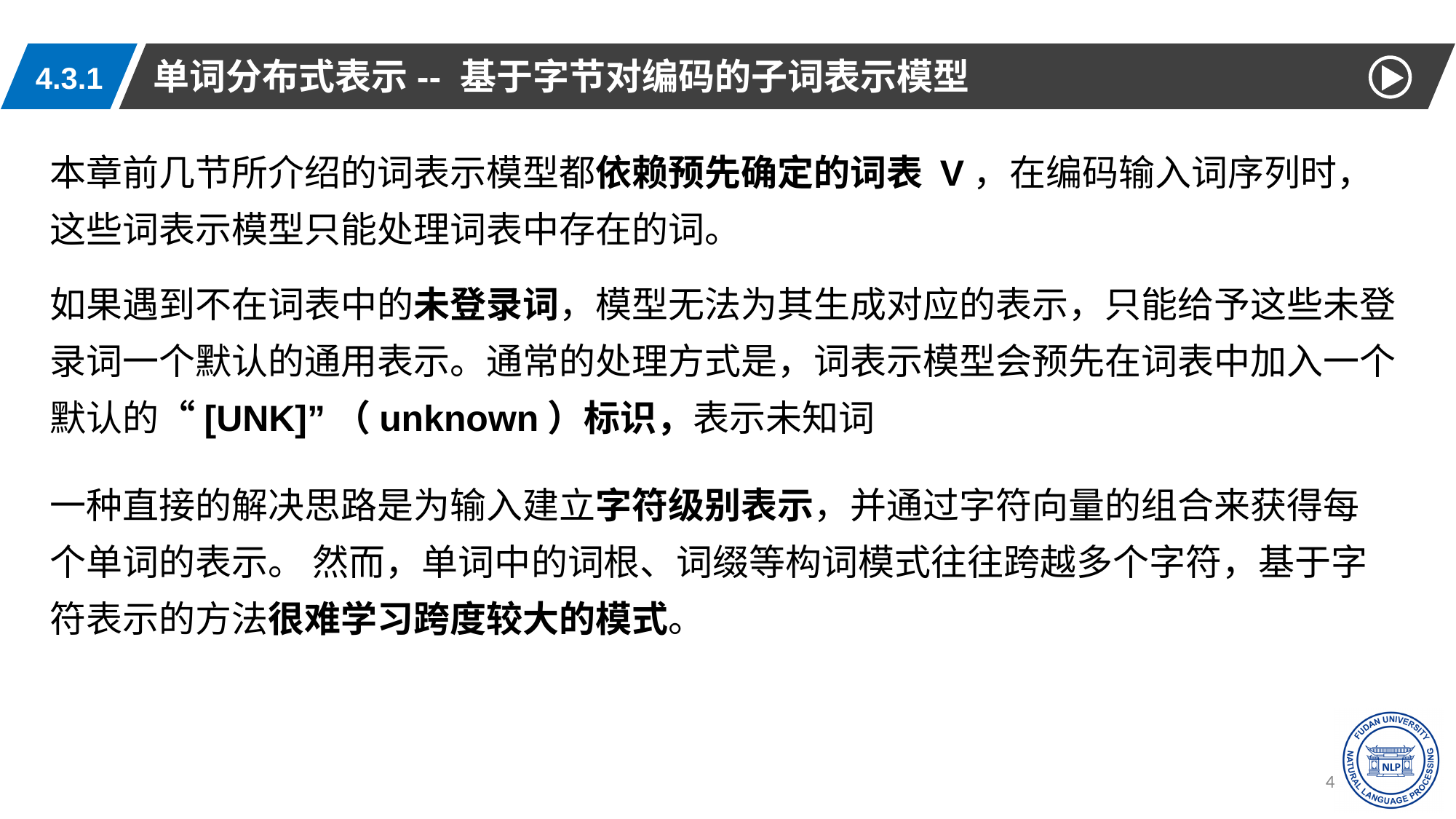

单词分布式表示-- 基于字节对编码的子词表示模型
4.3.1

本章前几节所介绍的词表示模型都依赖预先确定的词表 V，在编码输入词序列时，这些词表示模型只能处理词表中存在的词。
如果遇到不在词表中的未登录词，模型无法为其生成对应的表示，只能给予这些未登录词一个默认的通用表示。通常的处理方式是，词表示模型会预先在词表中加入一个默认的“[UNK]”（unknown）标识，表示未知词
一种直接的解决思路是为输入建立字符级别表示，并通过字符向量的组合来获得每个单词的表示。 然而，单词中的词根、词缀等构词模式往往跨越多个字符，基于字符表示的方法很难学习跨度较大的模式。
48